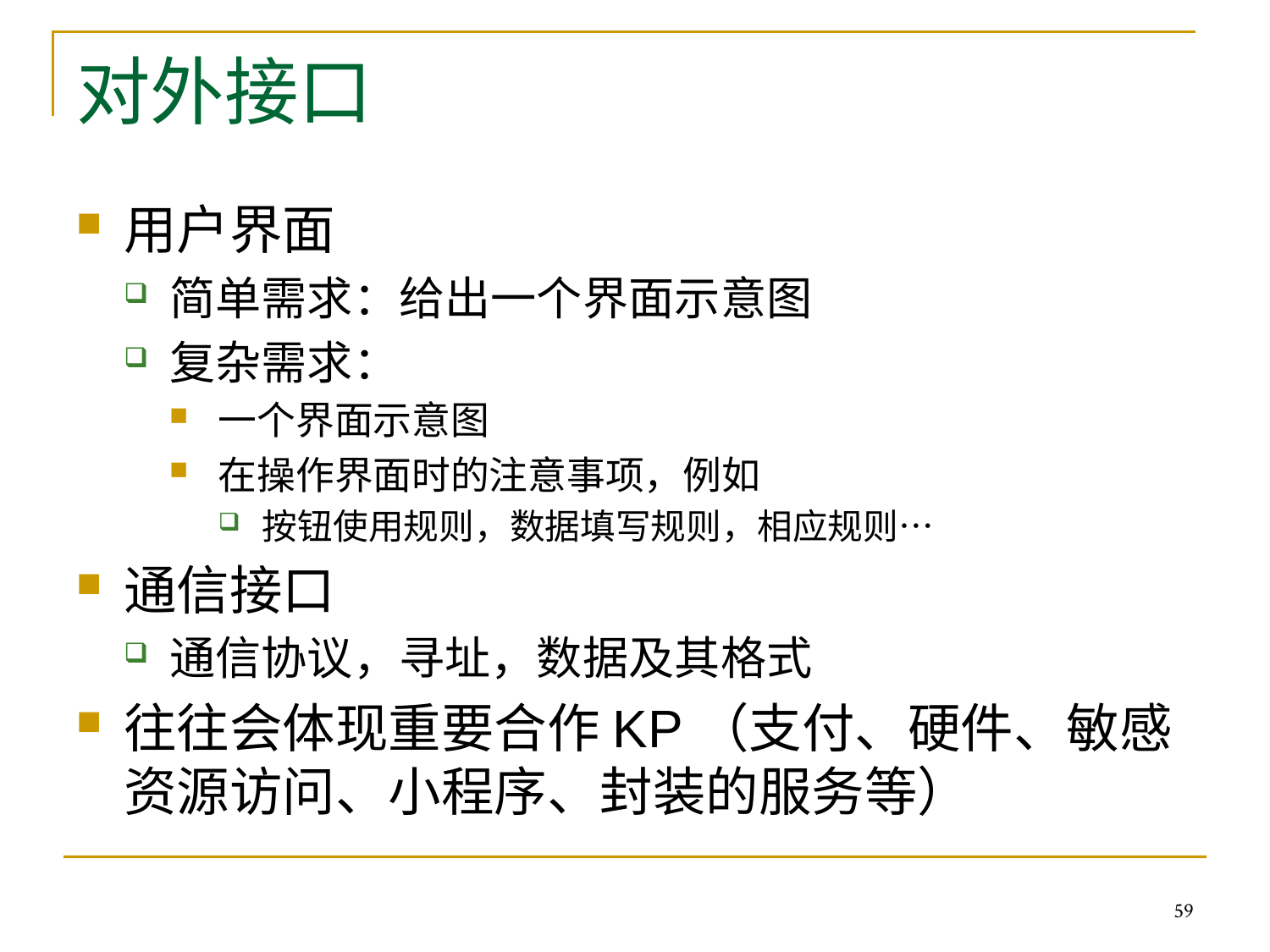

# 对外接口
用户界面
简单需求：给出一个界面示意图
复杂需求：
一个界面示意图
在操作界面时的注意事项，例如
按钮使用规则，数据填写规则，相应规则…
通信接口
通信协议，寻址，数据及其格式
往往会体现重要合作KP（支付、硬件、敏感资源访问、小程序、封装的服务等）
59